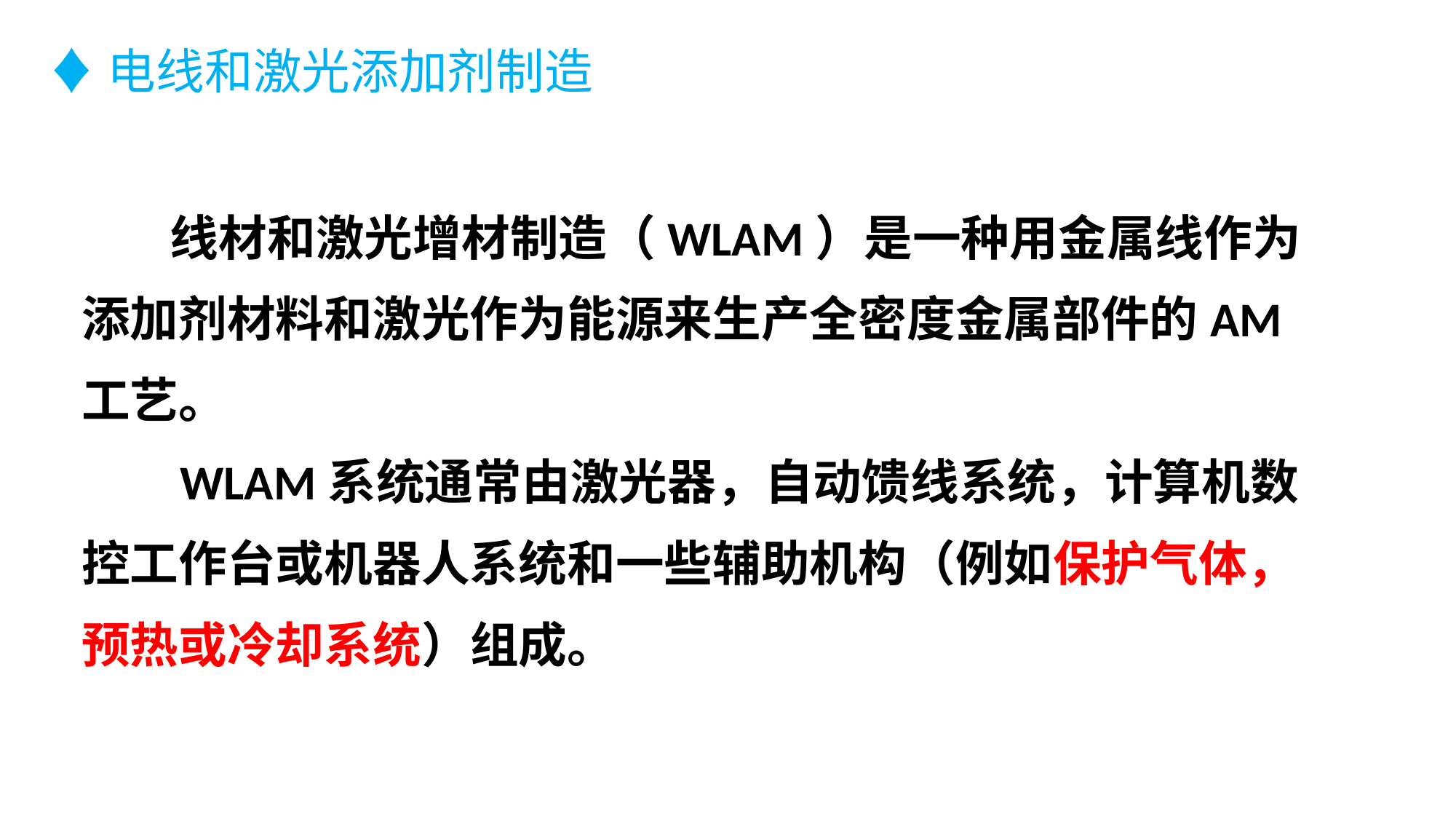

♦电线和激光添加剂制造
       线材和激光增材制造（WLAM）是一种用金属线作为添加剂材料和激光作为能源来生产全密度金属部件的AM工艺。
         WLAM系统通常由激光器，自动馈线系统，计算机数控工作台或机器人系统和一些辅助机构（例如保护气体，预热或冷却系统）组成。